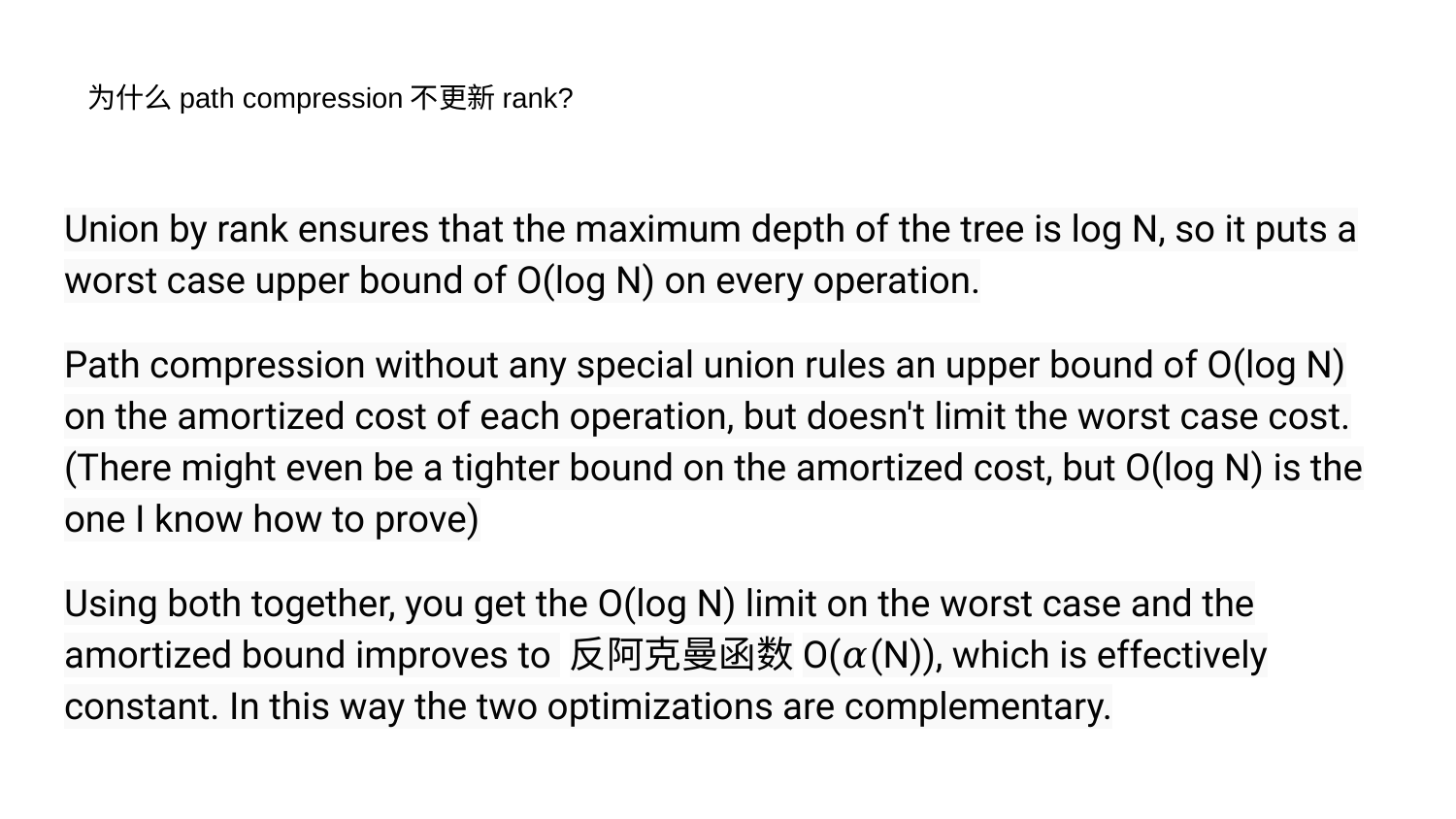

为什么path compression不更新rank?
Union by rank ensures that the maximum depth of the tree is log N, so it puts a worst case upper bound of O(log N) on every operation.
Path compression without any special union rules an upper bound of O(log N) on the amortized cost of each operation, but doesn't limit the worst case cost. (There might even be a tighter bound on the amortized cost, but O(log N) is the one I know how to prove)
Using both together, you get the O(log N) limit on the worst case and the amortized bound improves to 反阿克曼函数O(𝛼(N)), which is effectively constant. In this way the two optimizations are complementary.